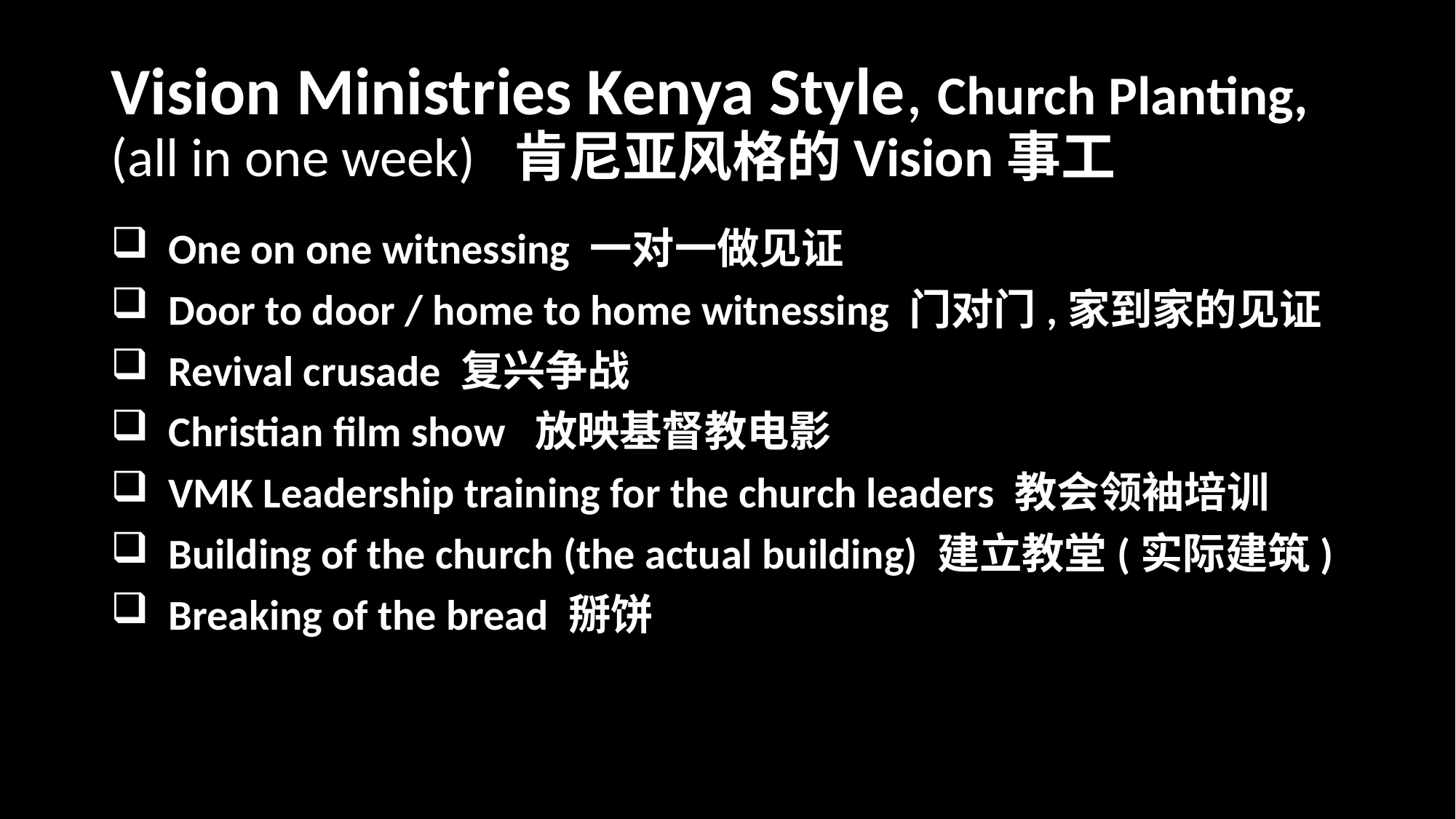

# Vision Ministries Kenya Style, Church Planting, (all in one week)  肯尼亚风格的Vision事工
  One on one witnessing 一对一做见证
  Door to door / home to home witnessing 门对门,家到家的见证
  Revival crusade 复兴争战
  Christian film show  放映基督教电影
  VMK Leadership training for the church leaders 教会领袖培训
  Building of the church (the actual building) 建立教堂(实际建筑)
  Breaking of the bread 掰饼